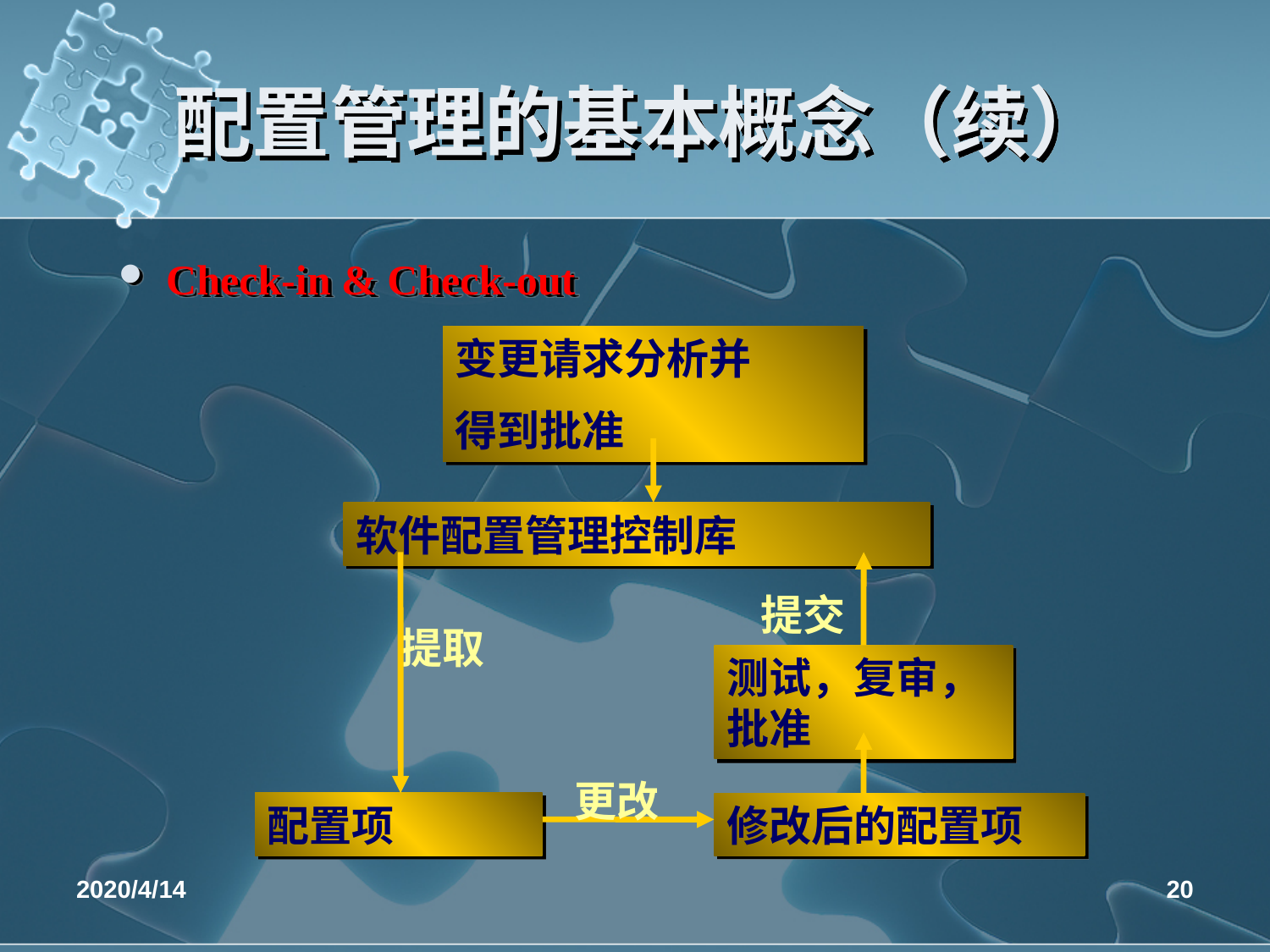

# 配置管理的基本概念（续）
Check-in & Check-out
变更请求分析并
得到批准

软件配置管理控制库

提交
提取
测试，复审，  批准

 更改
配置项
修改后的配置项

2020/4/14
20